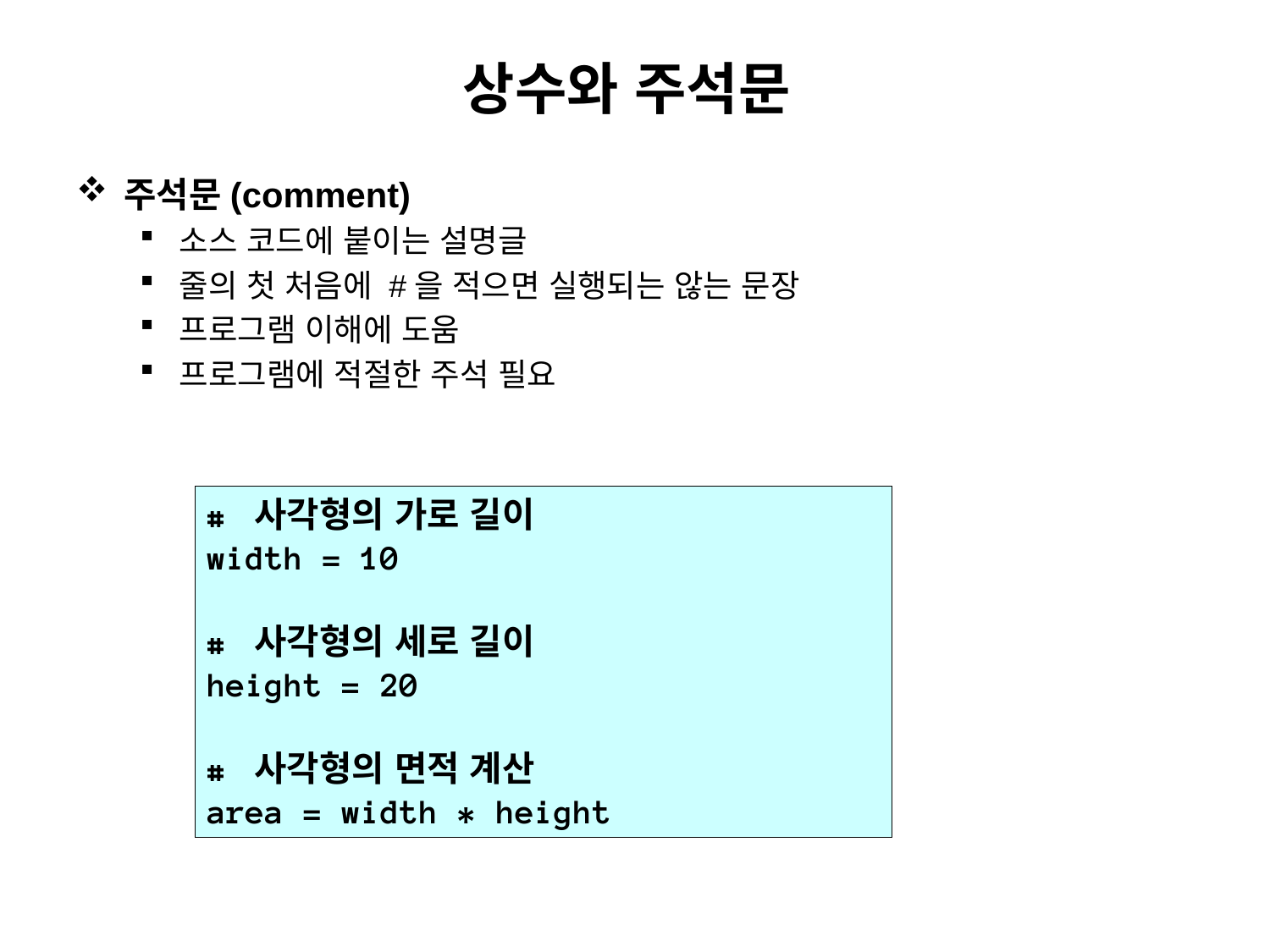

# 상수와 주석문
주석문(comment)
소스 코드에 붙이는 설명글
줄의 첫 처음에 #을 적으면 실행되는 않는 문장
프로그램 이해에 도움
프로그램에 적절한 주석 필요
# 사각형의 가로 길이
width = 10

# 사각형의 세로 길이
height = 20

# 사각형의 면적 계산
area = width * height